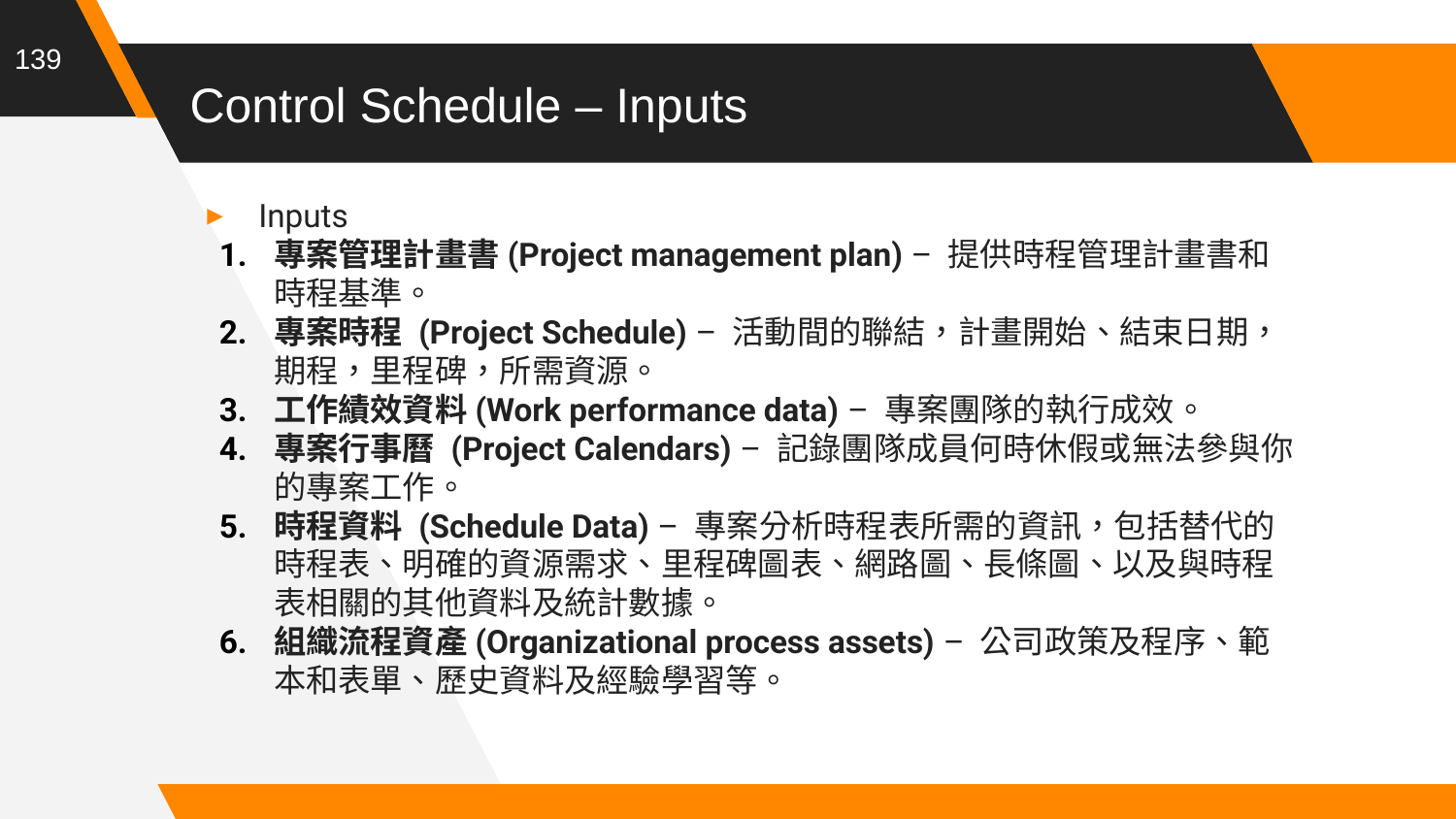

139
# Control Schedule – Inputs
Inputs
專案管理計畫書(Project management plan) – 提供時程管理計畫書和時程基準。
專案時程 (Project Schedule) – 活動間的聯結，計畫開始、結束日期，期程，里程碑，所需資源。
工作績效資料(Work performance data) – 專案團隊的執行成效。
專案行事曆 (Project Calendars) – 記錄團隊成員何時休假或無法參與你的專案工作。
時程資料 (Schedule Data) – 專案分析時程表所需的資訊，包括替代的時程表、明確的資源需求、里程碑圖表、網路圖、長條圖、以及與時程表相關的其他資料及統計數據。
組織流程資產(Organizational process assets) – 公司政策及程序、範本和表單、歷史資料及經驗學習等。